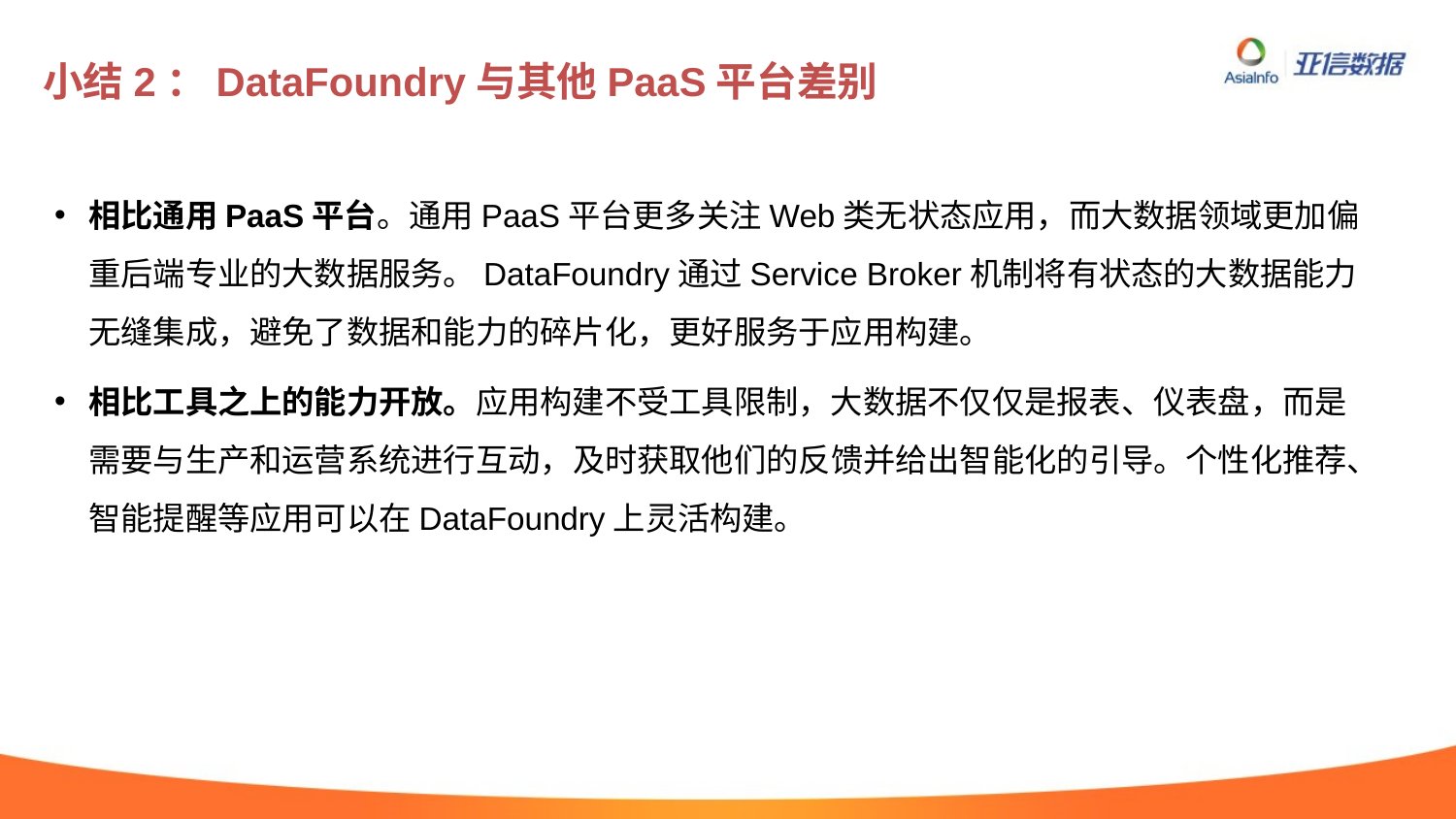

# 小结2：DataFoundry与其他PaaS平台差别
相比通用PaaS平台。通用PaaS平台更多关注Web类无状态应用，而大数据领域更加偏重后端专业的大数据服务。DataFoundry通过Service Broker机制将有状态的大数据能力无缝集成，避免了数据和能力的碎片化，更好服务于应用构建。
相比工具之上的能力开放。应用构建不受工具限制，大数据不仅仅是报表、仪表盘，而是需要与生产和运营系统进行互动，及时获取他们的反馈并给出智能化的引导。个性化推荐、智能提醒等应用可以在DataFoundry上灵活构建。